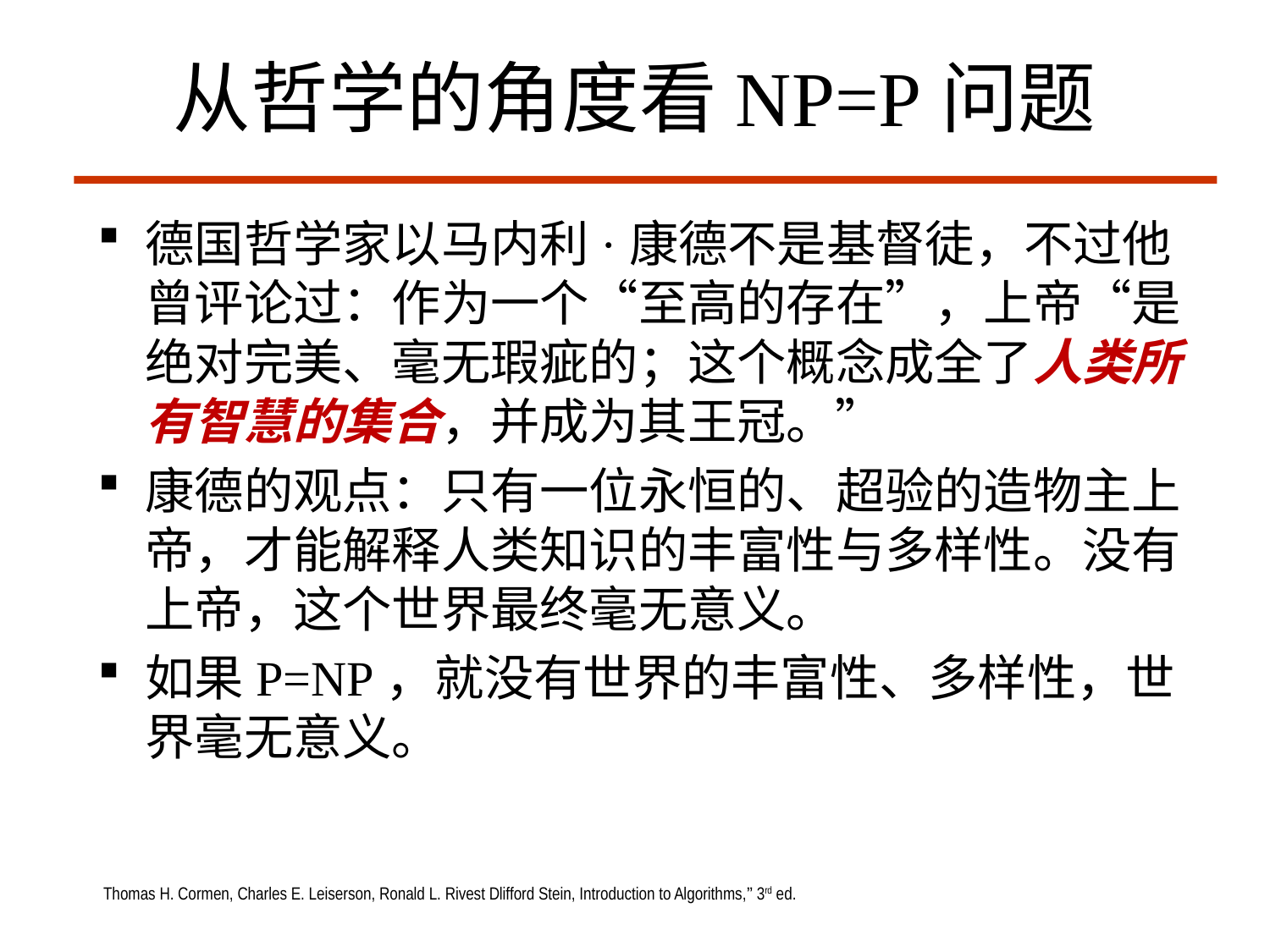

# 从哲学的角度看NP=P问题
德国哲学家以马内利·康德不是基督徒，不过他曾评论过：作为一个“至高的存在”，上帝“是绝对完美、毫无瑕疵的；这个概念成全了人类所有智慧的集合，并成为其王冠。”
康德的观点：只有一位永恒的、超验的造物主上帝，才能解释人类知识的丰富性与多样性。没有上帝，这个世界最终毫无意义。
如果P=NP，就没有世界的丰富性、多样性，世界毫无意义。